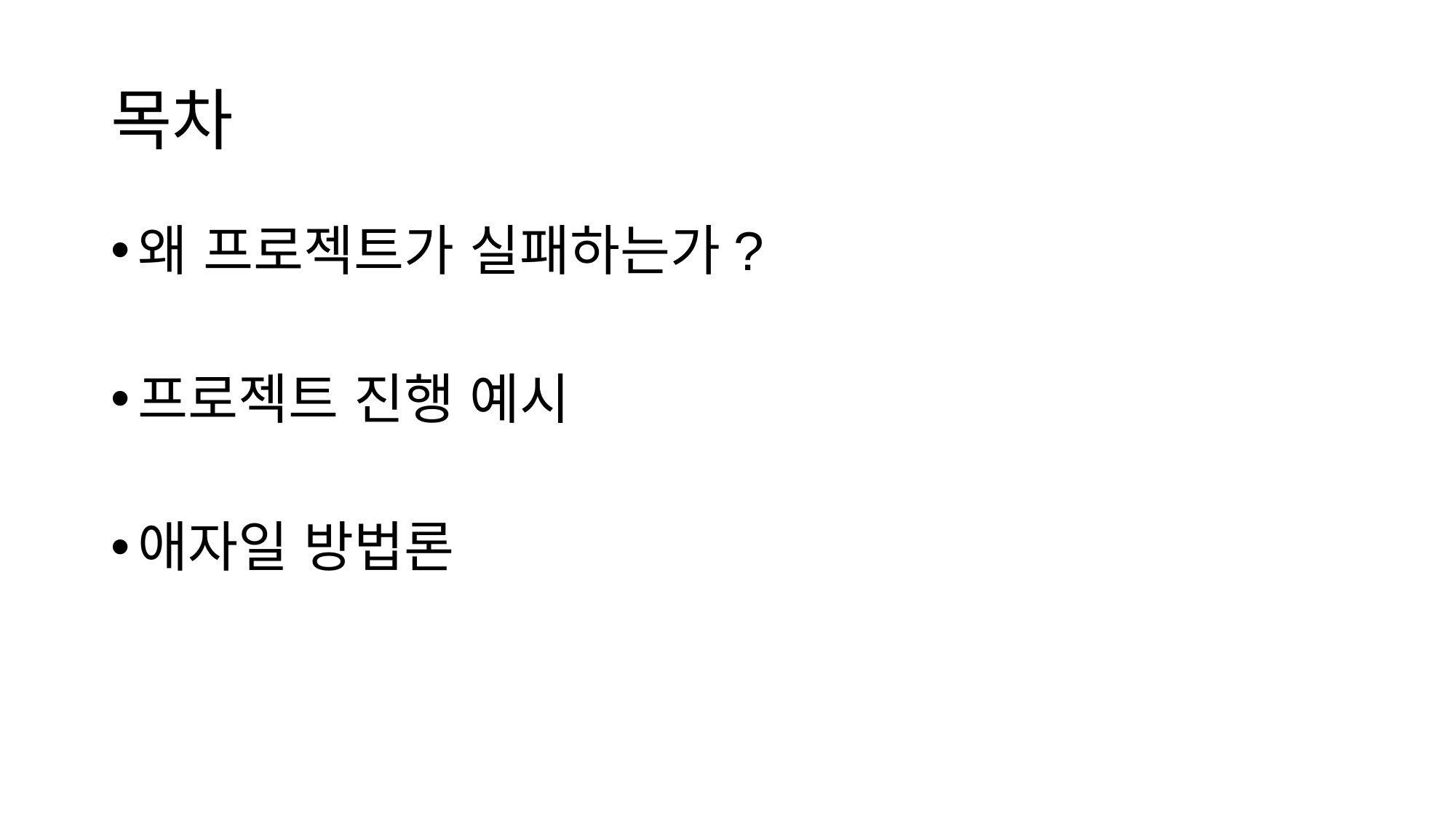

# 목차
왜 프로젝트가 실패하는가?

프로젝트 진행 예시

애자일 방법론